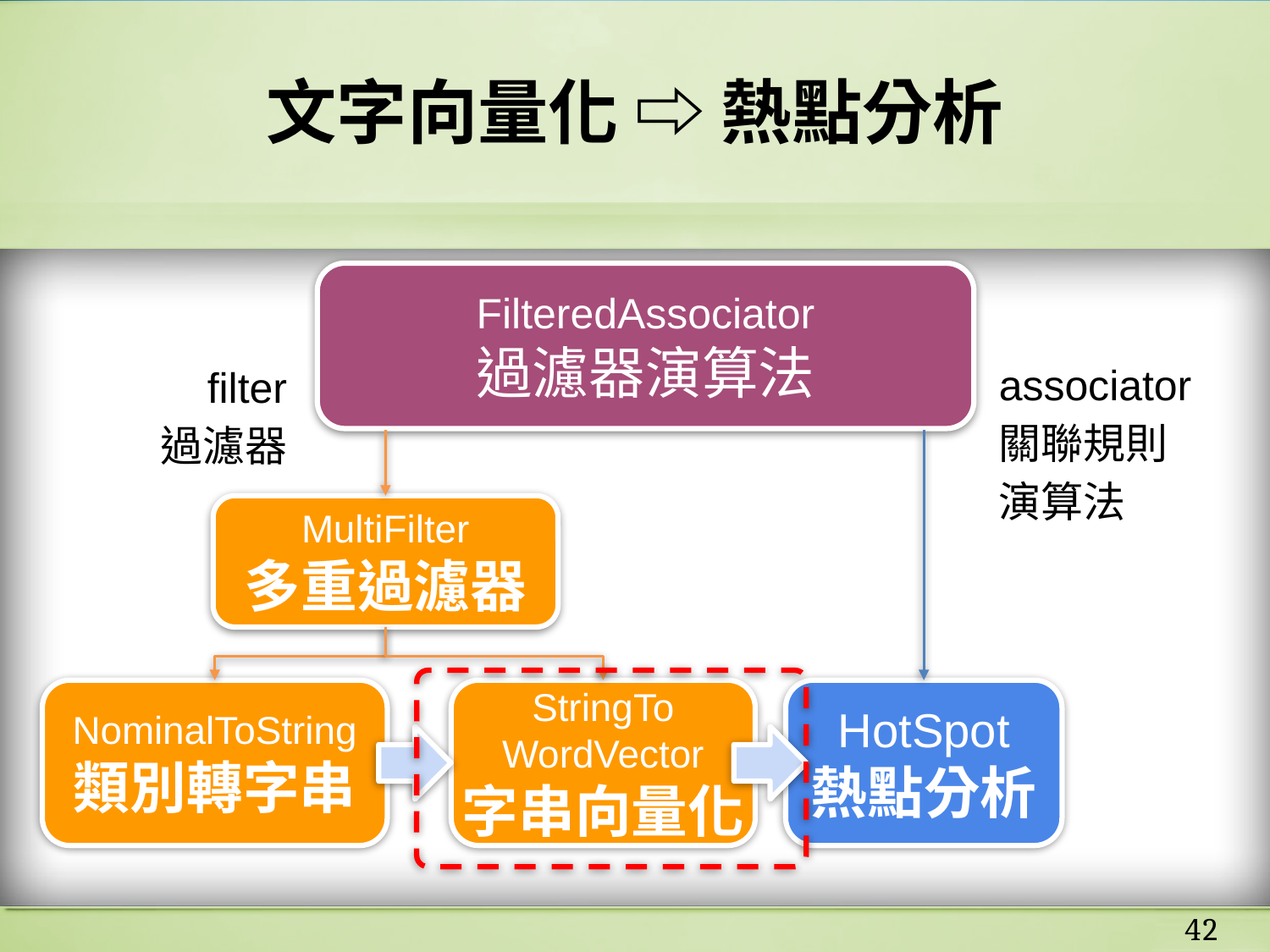

# 文字向量化 ⇨ 熱點分析
FilteredAssociator
過濾器演算法
filter
過濾器
associator
關聯規則
演算法
MultiFilter
多重過濾器

NominalToString
類別轉字串
StringTo
WordVector
字串向量化
HotSpot
熱點分析

42